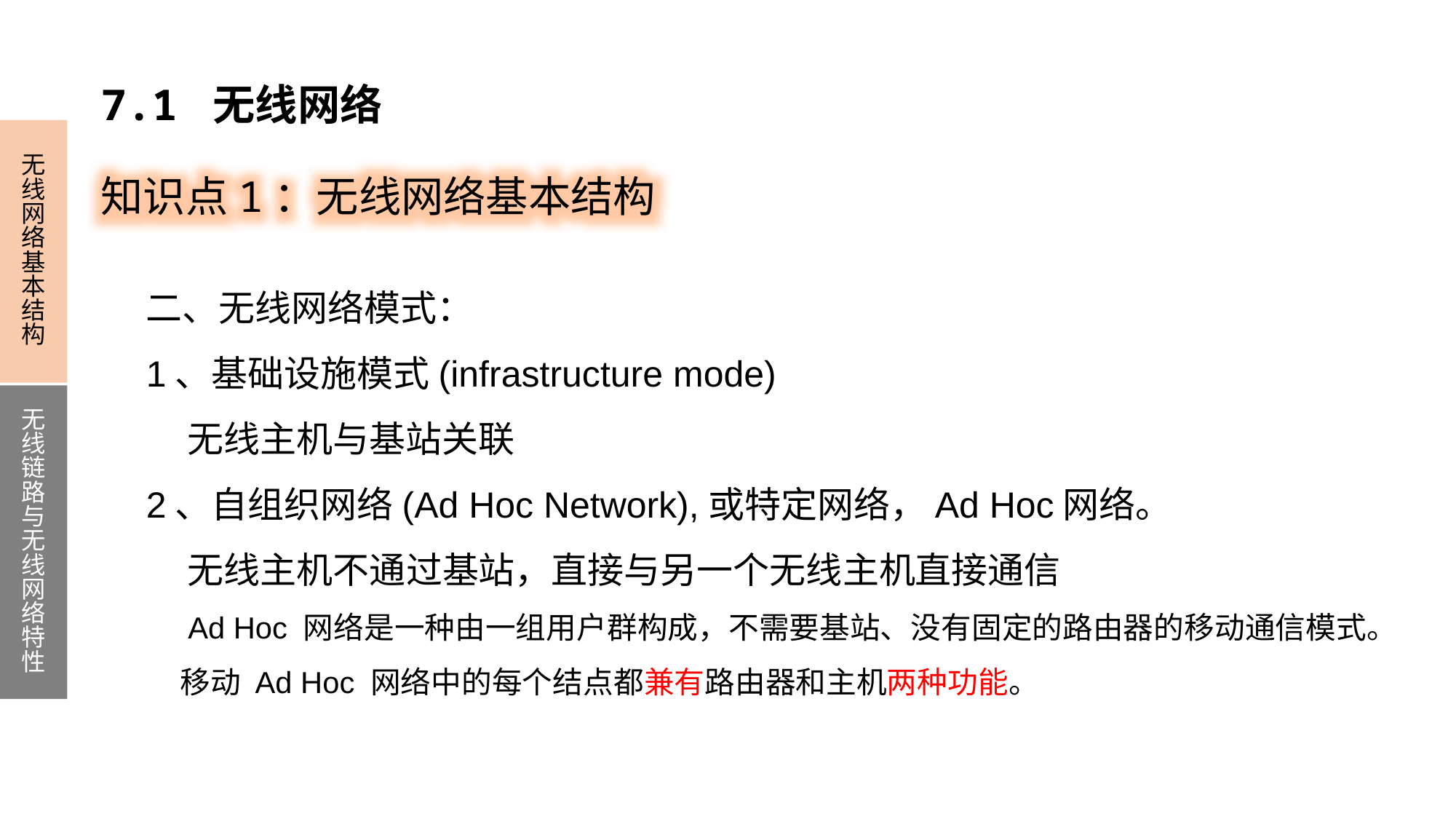

7.1 无线网络
无线网络基本结构
无线链路与无线网络特性
知识点1：无线网络基本结构
二、无线网络模式：
1、基础设施模式(infrastructure mode)
    无线主机与基站关联
2、自组织网络(Ad Hoc Network),或特定网络，Ad Hoc网络。
    无线主机不通过基站，直接与另一个无线主机直接通信
     Ad Hoc 网络是一种由一组用户群构成，不需要基站、没有固定的路由器的移动通信模式。
    移动 Ad Hoc 网络中的每个结点都兼有路由器和主机两种功能。